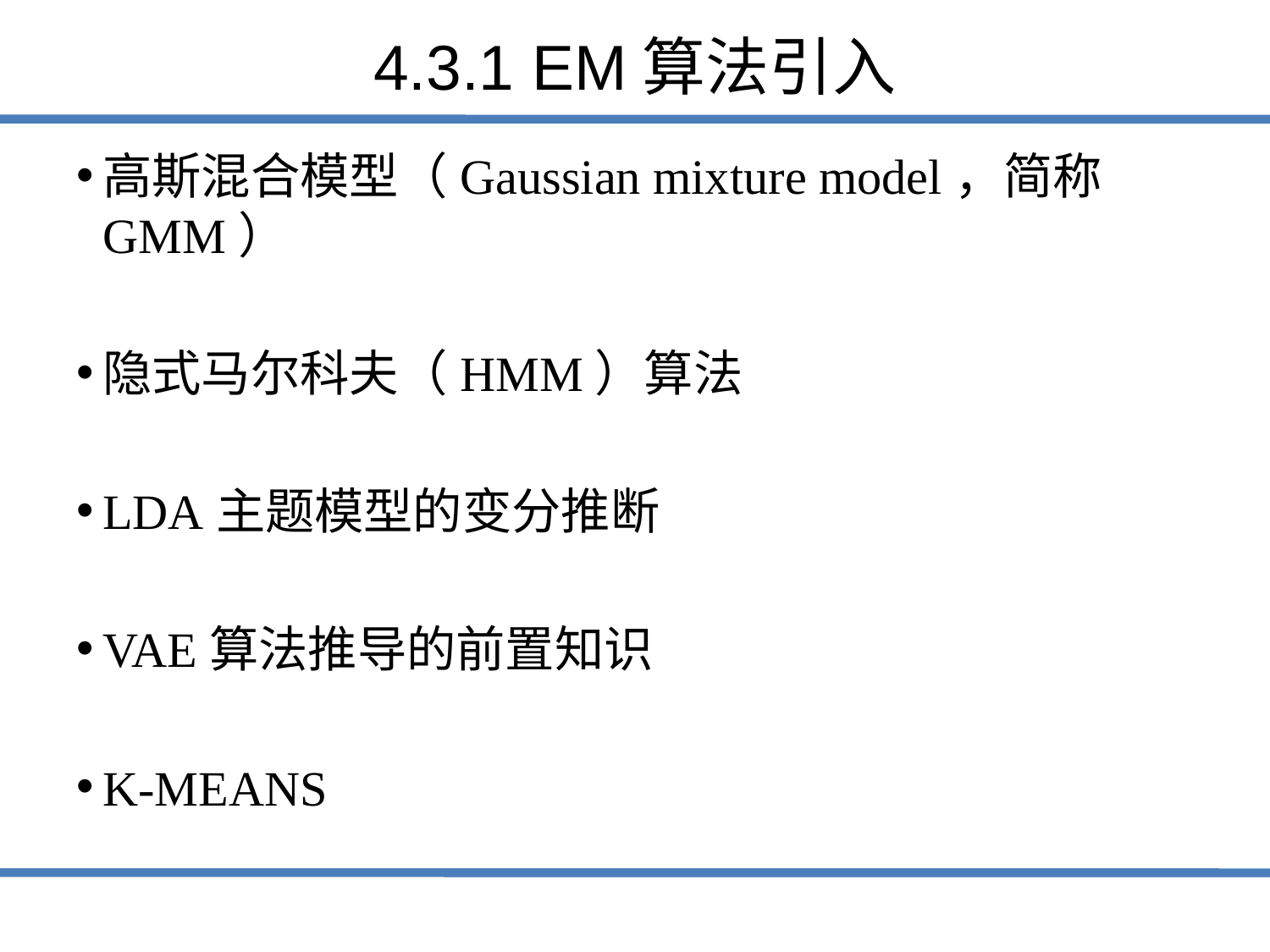

# 4.3.1 EM算法引入
高斯混合模型（Gaussian mixture model，简称GMM）

隐式马尔科夫（HMM）算法

LDA主题模型的变分推断

VAE算法推导的前置知识

K-MEANS